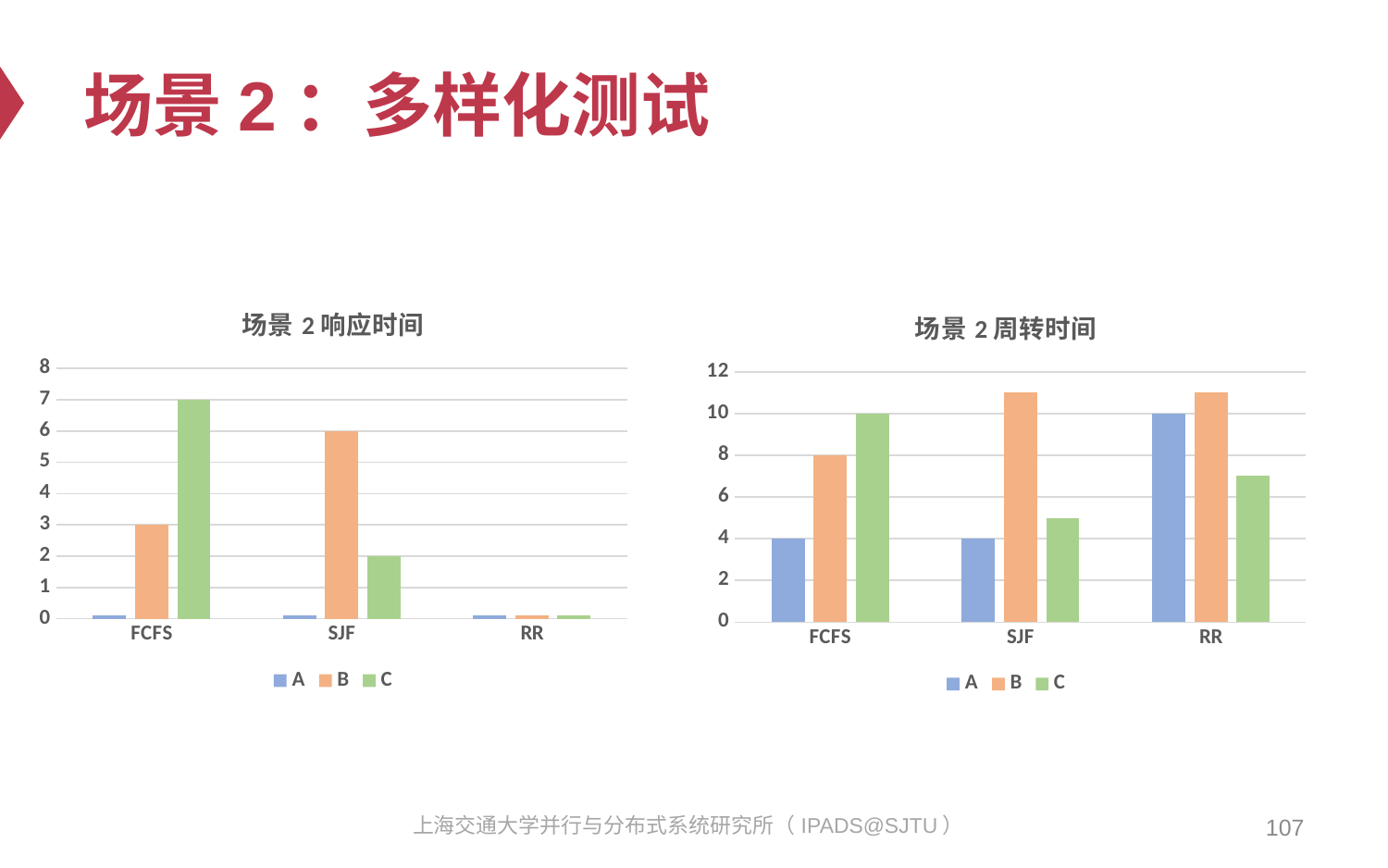

# 场景2：多样化测试

### Chart: 场景2响应时间

| Category | A | B | C |
|---|---|---|---|
| FCFS | 0.1 | 3.0 | 7.0 |
| SJF | 0.1 | 6.0 | 2.0 |
| RR | 0.1 | 0.1 | 0.1 |

### Chart: 场景2周转时间

| Category | A | B | C |
|---|---|---|---|
| FCFS | 4.0 | 8.0 | 10.0 |
| SJF | 4.0 | 11.0 | 5.0 |
| RR | 10.0 | 11.0 | 7.0 |
107
上海交通大学并行与分布式系统研究所（IPADS@SJTU）